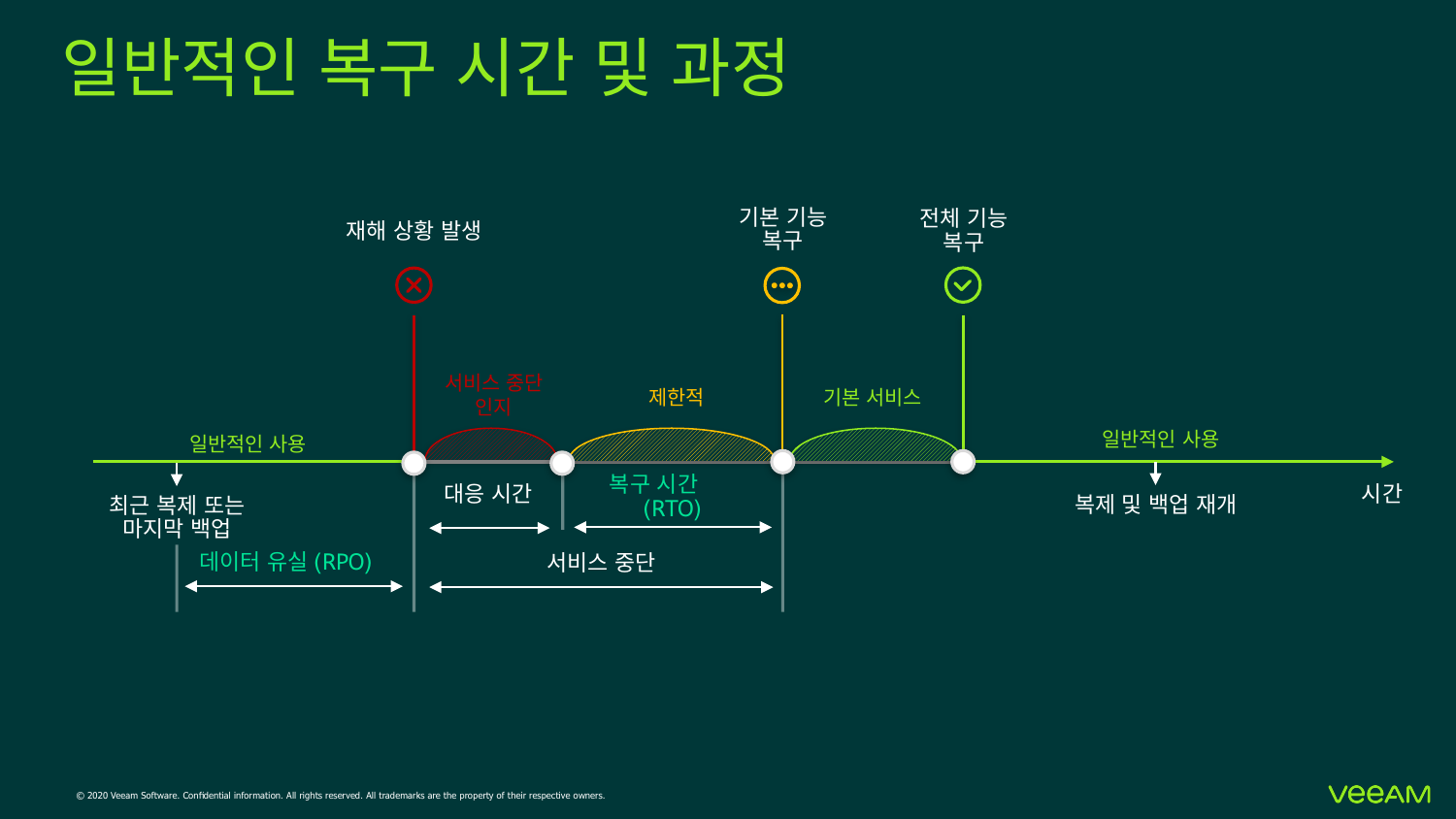

# 일반적인 복구 시간 및 과정
기본 기능 복구
전체 기능 복구
재해 상황 발생

서비스 중단
인지
제한적
기본 서비스
일반적인 사용
일반적인 사용

복구 시간       (RTO)
대응 시간
시간
복제 및 백업 재개
최근 복제 또는 마지막 백업
데이터 유실(RPO)
서비스 중단